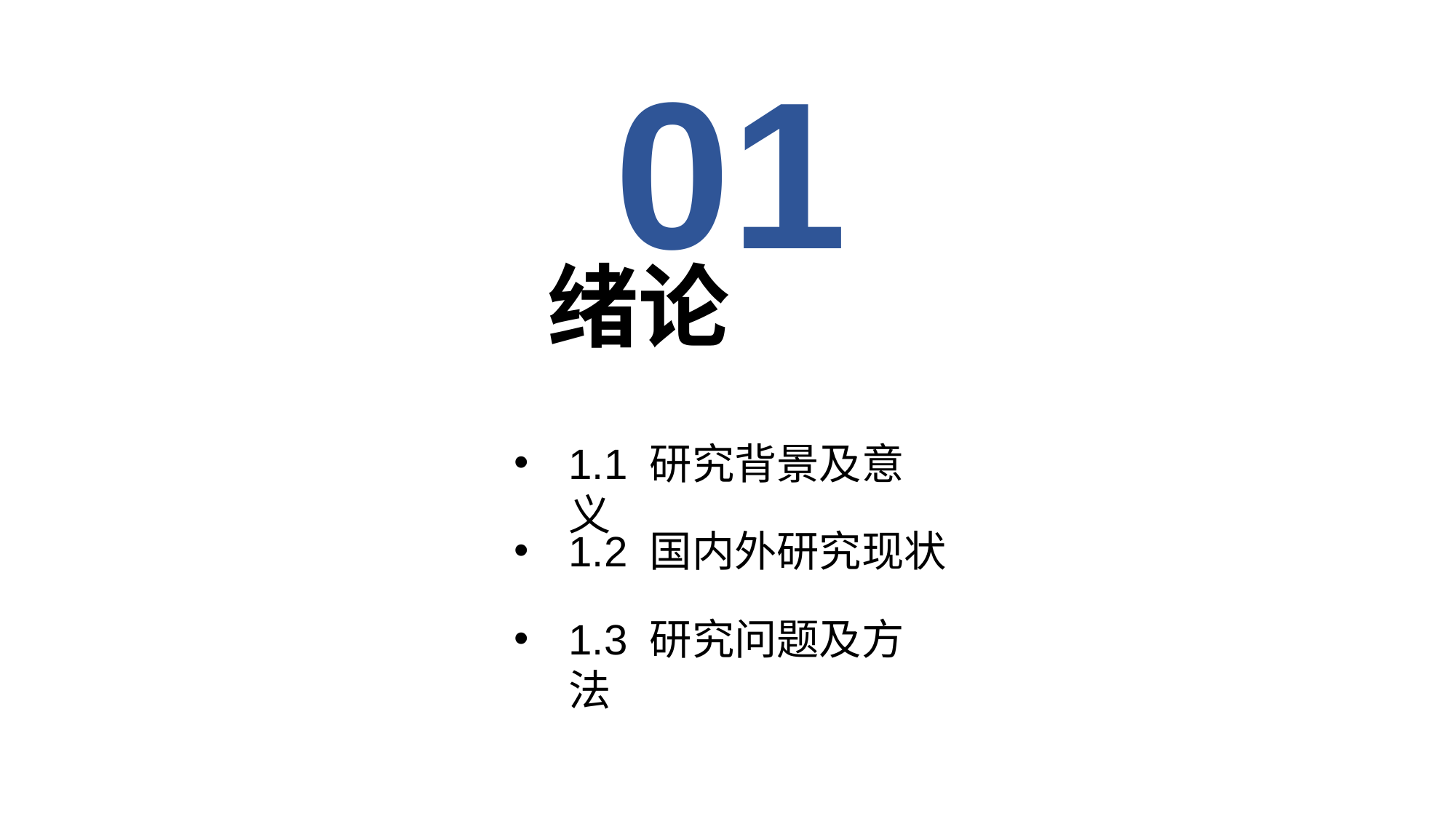

01
绪论
1.1 研究背景及意义
1.2 国内外研究现状
1.3 研究问题及方法